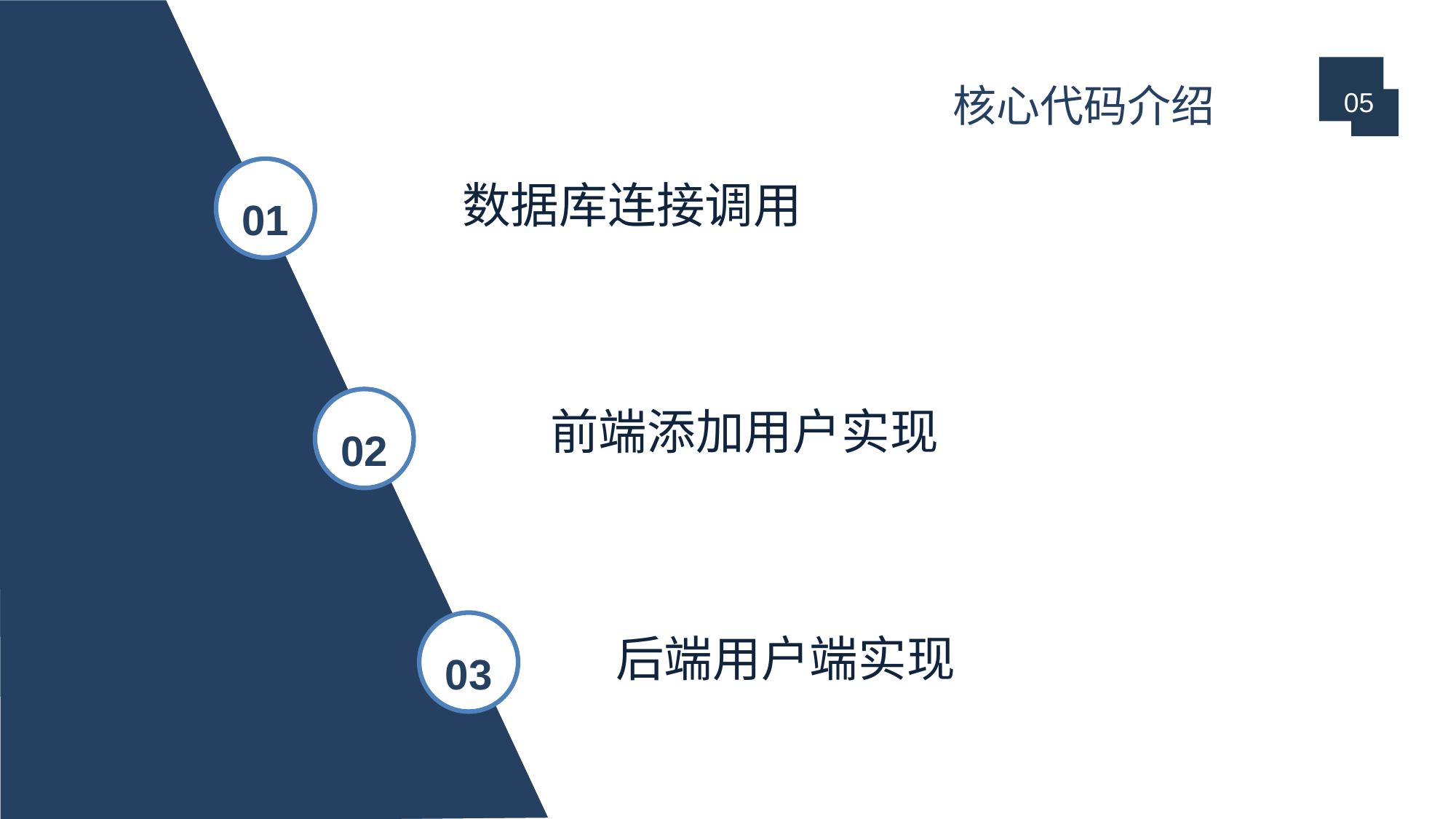

05
# 核心代码介绍
数据库连接调用

       前端添加用户实现

             后端用户端实现

01

02

03